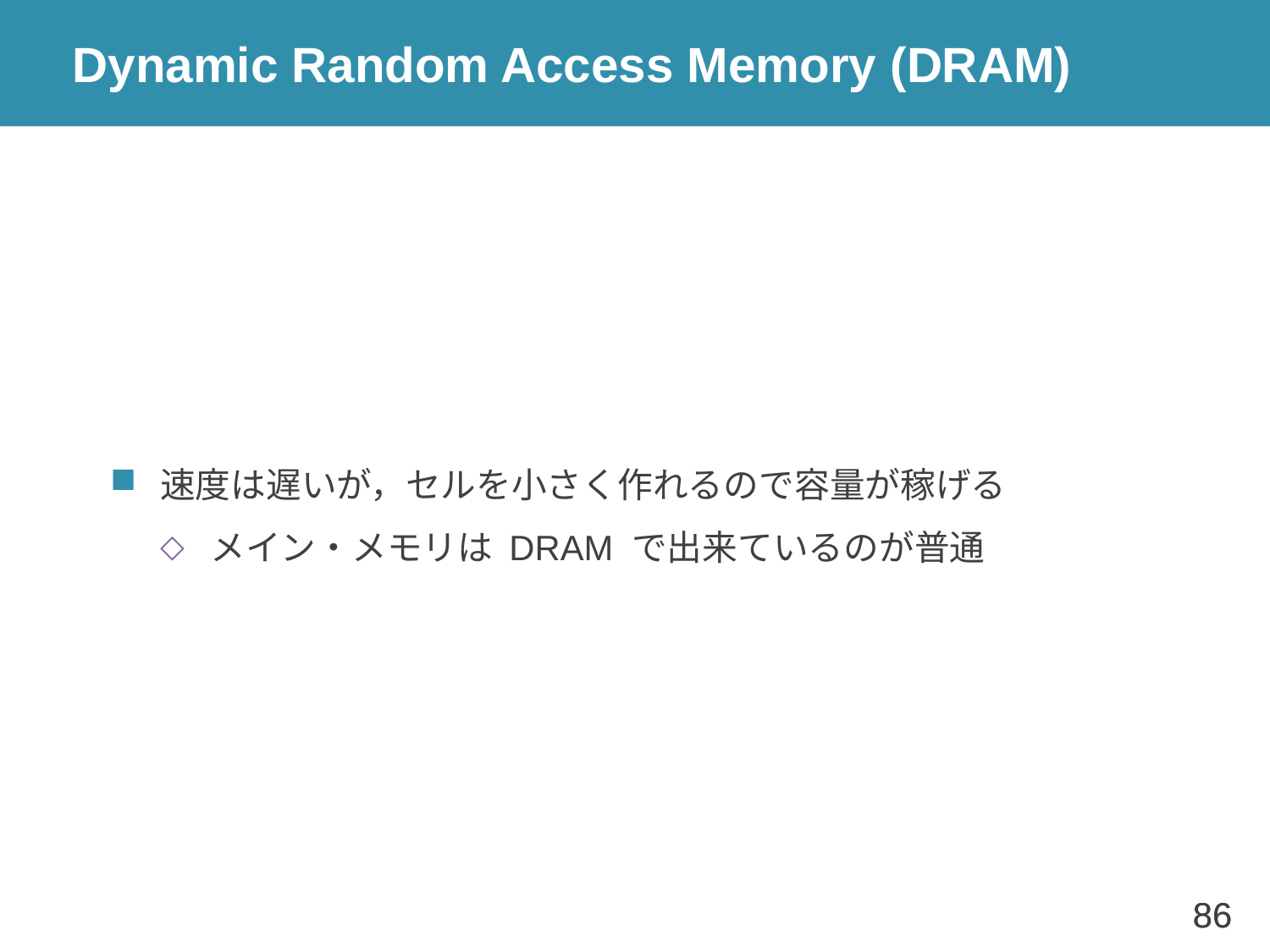

# Dynamic Random Access Memory (DRAM)
速度は遅いが，セルを小さく作れるので容量が稼げる
メイン・メモリは DRAM で出来ているのが普通